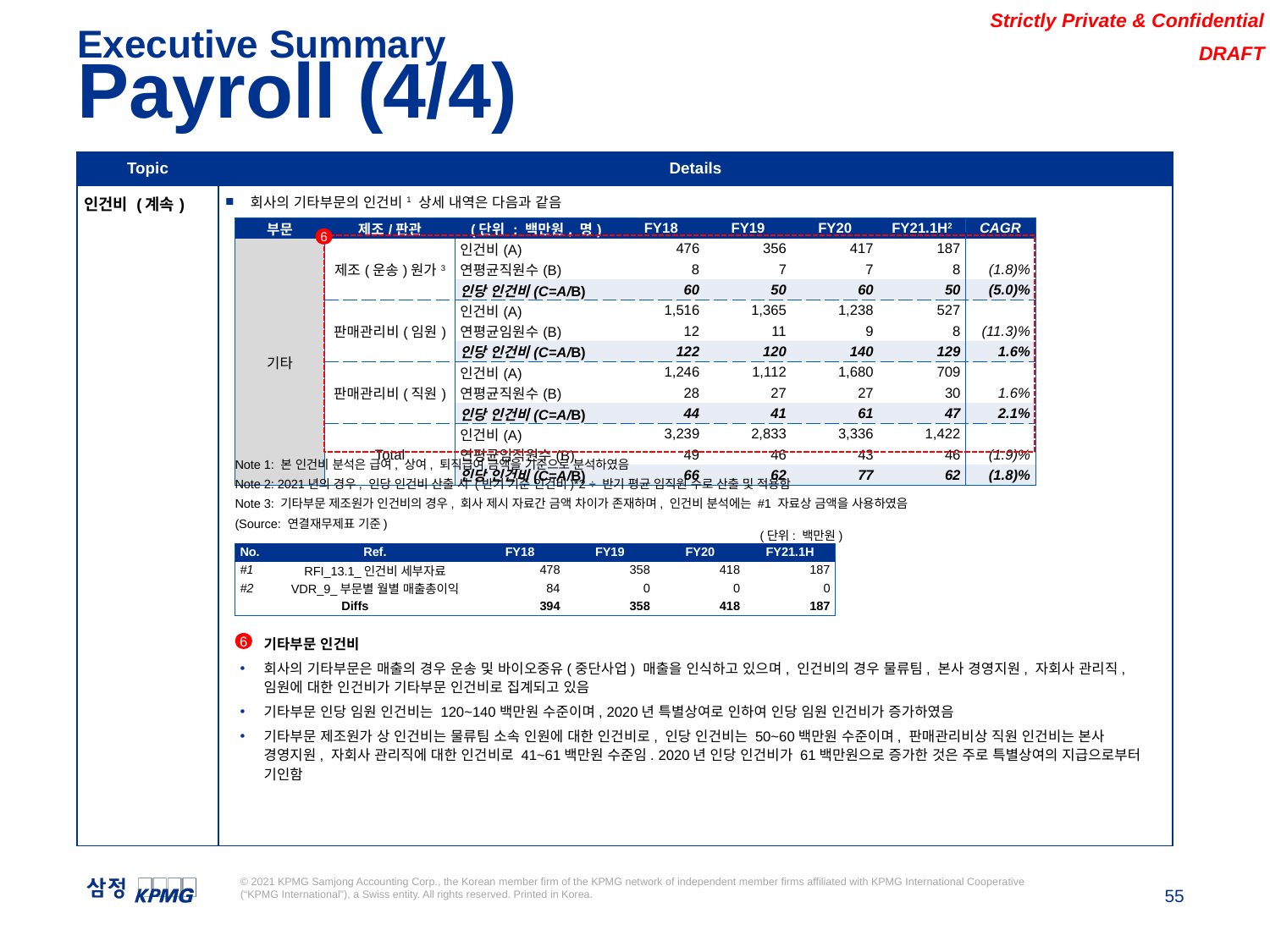

Executive Summary
Payroll (4/4)
| Topic | Details |
| --- | --- |
| 인건비 (계속) | 회사의 기타부문의 인건비1 상세 내역은 다음과 같음 |
| 부문 | 제조/판관 | (단위 : 백만원, 명) | FY18 | FY19 | FY20 | FY21.1H2 | CAGR |
| --- | --- | --- | --- | --- | --- | --- | --- |
| 기타 | 제조(운송)원가3 | 인건비(A) | 476 | 356 | 417 | 187 |  |
|  |  | 연평균직원수(B) | 8 | 7 | 7 | 8 | (1.8)% |
|  |  | 인당 인건비(C=A/B) | 60 | 50 | 60 | 50 | (5.0)% |
|  | 판매관리비(임원) | 인건비(A) | 1,516 | 1,365 | 1,238 | 527 |  |
|  |  | 연평균임원수(B) | 12 | 11 | 9 | 8 | (11.3)% |
|  |  | 인당 인건비(C=A/B) | 122 | 120 | 140 | 129 | 1.6% |
|  | 판매관리비(직원) | 인건비(A) | 1,246 | 1,112 | 1,680 | 709 |  |
|  |  | 연평균직원수(B) | 28 | 27 | 27 | 30 | 1.6% |
|  |  | 인당 인건비(C=A/B) | 44 | 41 | 61 | 47 | 2.1% |
|  | Total | 인건비(A) | 3,239 | 2,833 | 3,336 | 1,422 |  |
|  |  | 연평균임직원수(B) | 49 | 46 | 43 | 46 | (1.9)% |
|  |  | 인당 인건비(C=A/B) | 66 | 62 | 77 | 62 | (1.8)% |
6

Note 1: 본 인건비 분석은 급여, 상여, 퇴직급여 금액을 기준으로 분석하였음
Note 2: 2021년의 경우, 인당 인건비 산출 시 (반기 기준 인건비)*2 ÷ 반기 평균 임직원 수로 산출 및 적용함
Note 3: 기타부문 제조원가 인건비의 경우, 회사 제시 자료간 금액 차이가 존재하며, 인건비 분석에는 #1 자료상 금액을 사용하였음
(Source: 연결재무제표 기준)
(단위: 백만원)
| No. | Ref. | FY18 | FY19 | FY20 | FY21.1H |
| --- | --- | --- | --- | --- | --- |
| #1 | RFI\_13.1\_인건비 세부자료 | 478 | 358 | 418 | 187 |
| #2 | VDR\_9\_부문별 월별 매출총이익 | 84 | 0 | 0 | 0 |
| Diffs | Diff | 394 | 358 | 418 | 187 |
기타부문 인건비
회사의 기타부문은 매출의 경우 운송 및 바이오중유(중단사업) 매출을 인식하고 있으며, 인건비의 경우 물류팀, 본사 경영지원, 자회사 관리직, 임원에 대한 인건비가 기타부문 인건비로 집계되고 있음
기타부문 인당 임원 인건비는 120~140백만원 수준이며, 2020년 특별상여로 인하여 인당 임원 인건비가 증가하였음
기타부문 제조원가 상 인건비는 물류팀 소속 인원에 대한 인건비로, 인당 인건비는 50~60백만원 수준이며, 판매관리비상 직원 인건비는 본사 경영지원, 자회사 관리직에 대한 인건비로 41~61백만원 수준임. 2020년 인당 인건비가 61백만원으로 증가한 것은 주로 특별상여의 지급으로부터 기인함
6